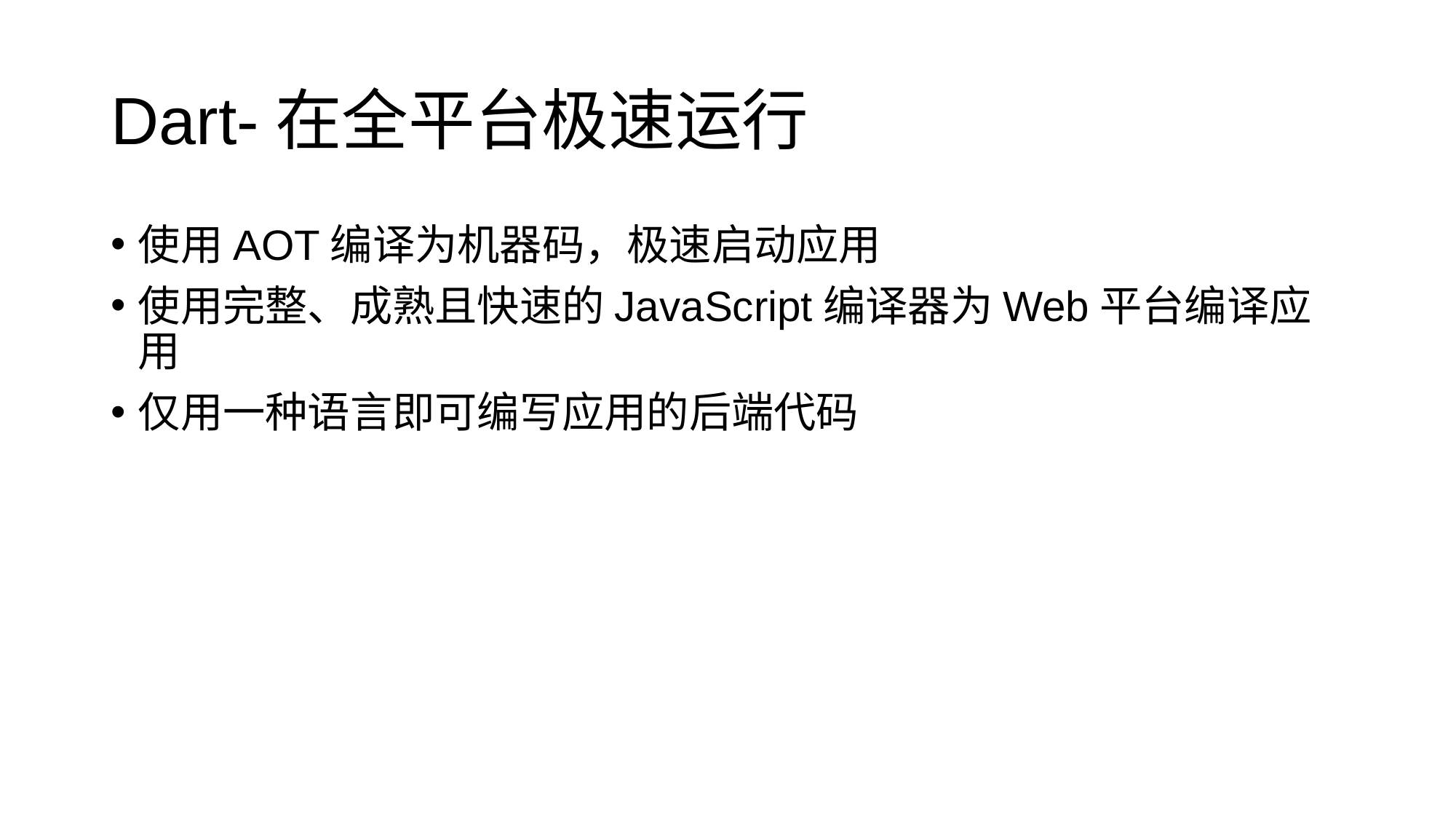

# Dart-在全平台极速运行
使用AOT编译为机器码，极速启动应用
使用完整、成熟且快速的JavaScript编译器为Web平台编译应用
仅用一种语言即可编写应用的后端代码